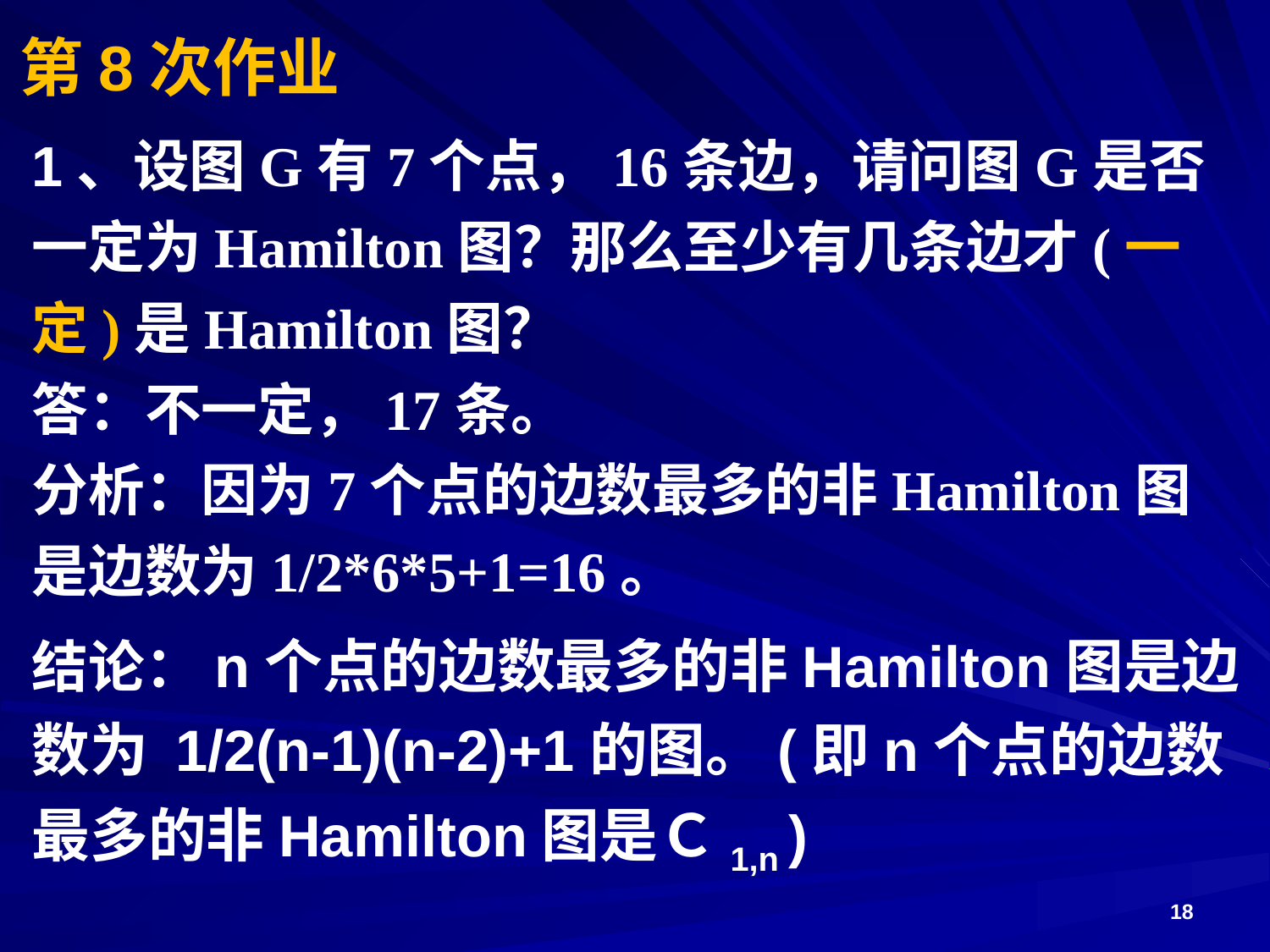

# 第8次作业
1、设图G有7个点，16条边，请问图G是否一定为Hamilton图？那么至少有几条边才(一定)是Hamilton图？
答：不一定，17条。
分析：因为7个点的边数最多的非Hamilton图是边数为1/2*6*5+1=16。
结论：n个点的边数最多的非Hamilton图是边数为 1/2(n-1)(n-2)+1的图。(即n个点的边数最多的非Hamilton图是Ｃ1,n )

18